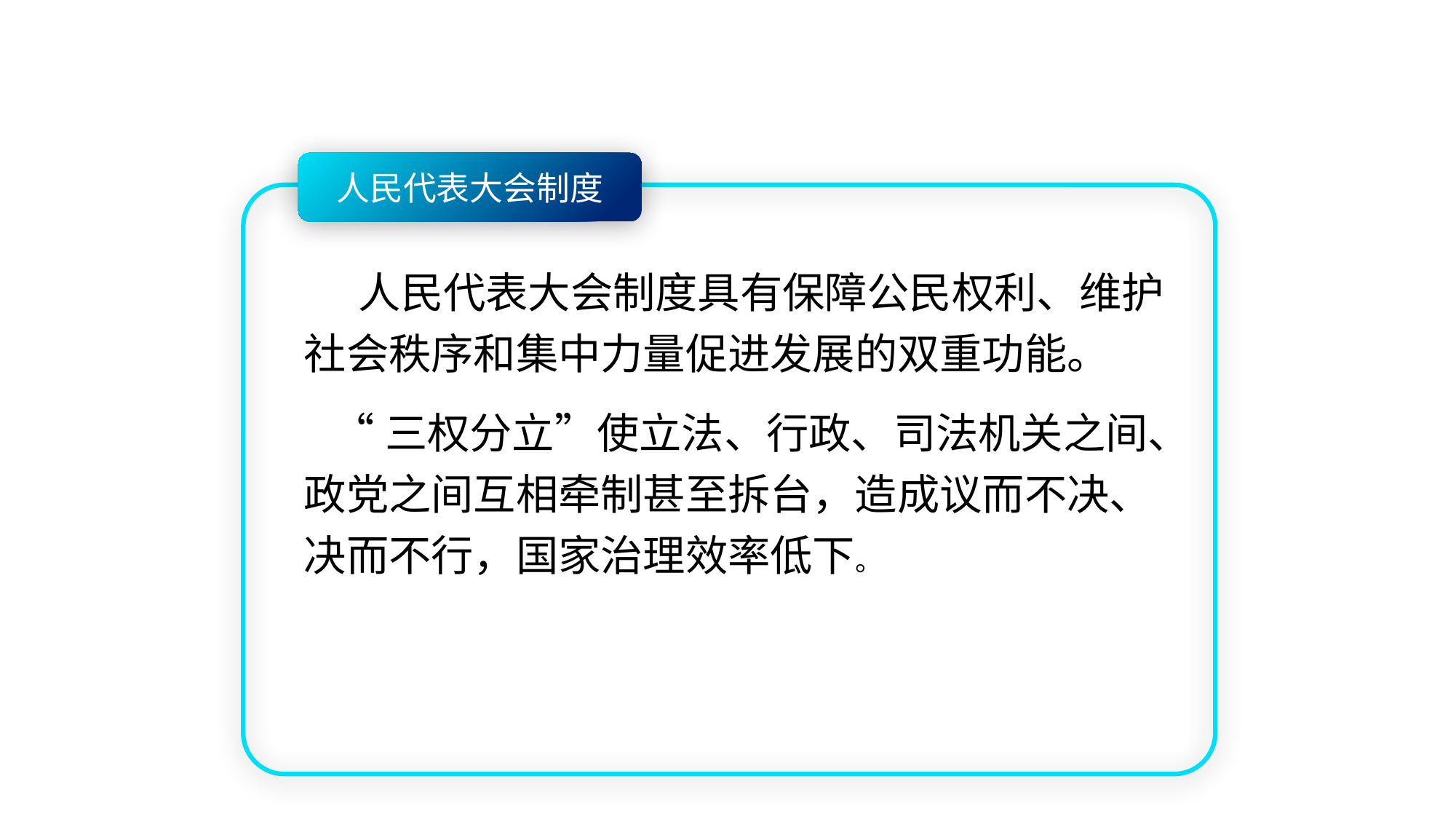

二、发展社会主义民主
人民代表大会制度

　　人民代表大会制度具有保障公民权利、维护社会秩序和集中力量促进发展的双重功能。
   “三权分立”使立法、行政、司法机关之间、政党之间互相牵制甚至拆台，造成议而不决、决而不行，国家治理效率低下。